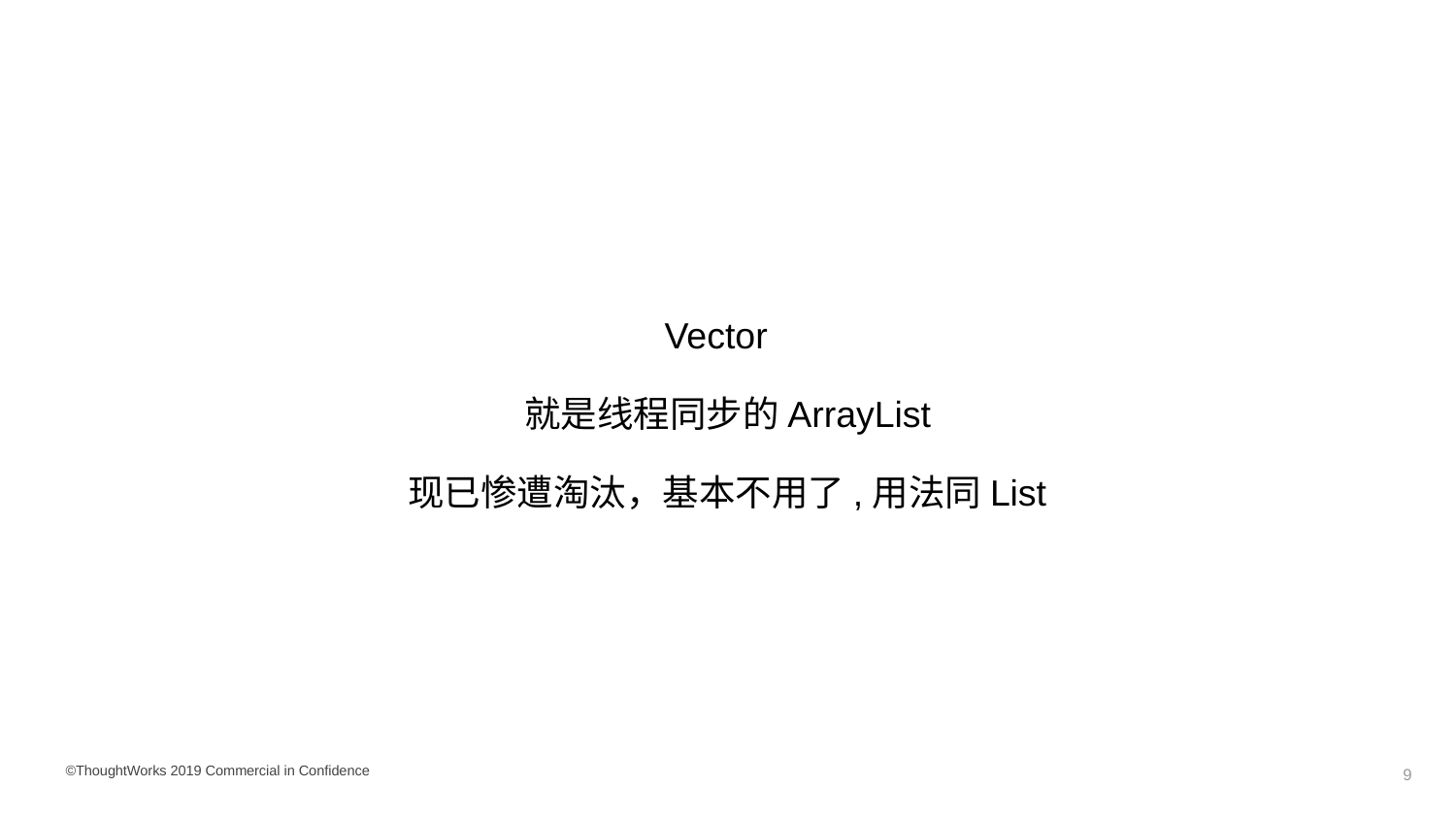

Vector
就是线程同步的ArrayList
现已惨遭淘汰，基本不用了,用法同List
©ThoughtWorks 2019 Commercial in Confidence
9